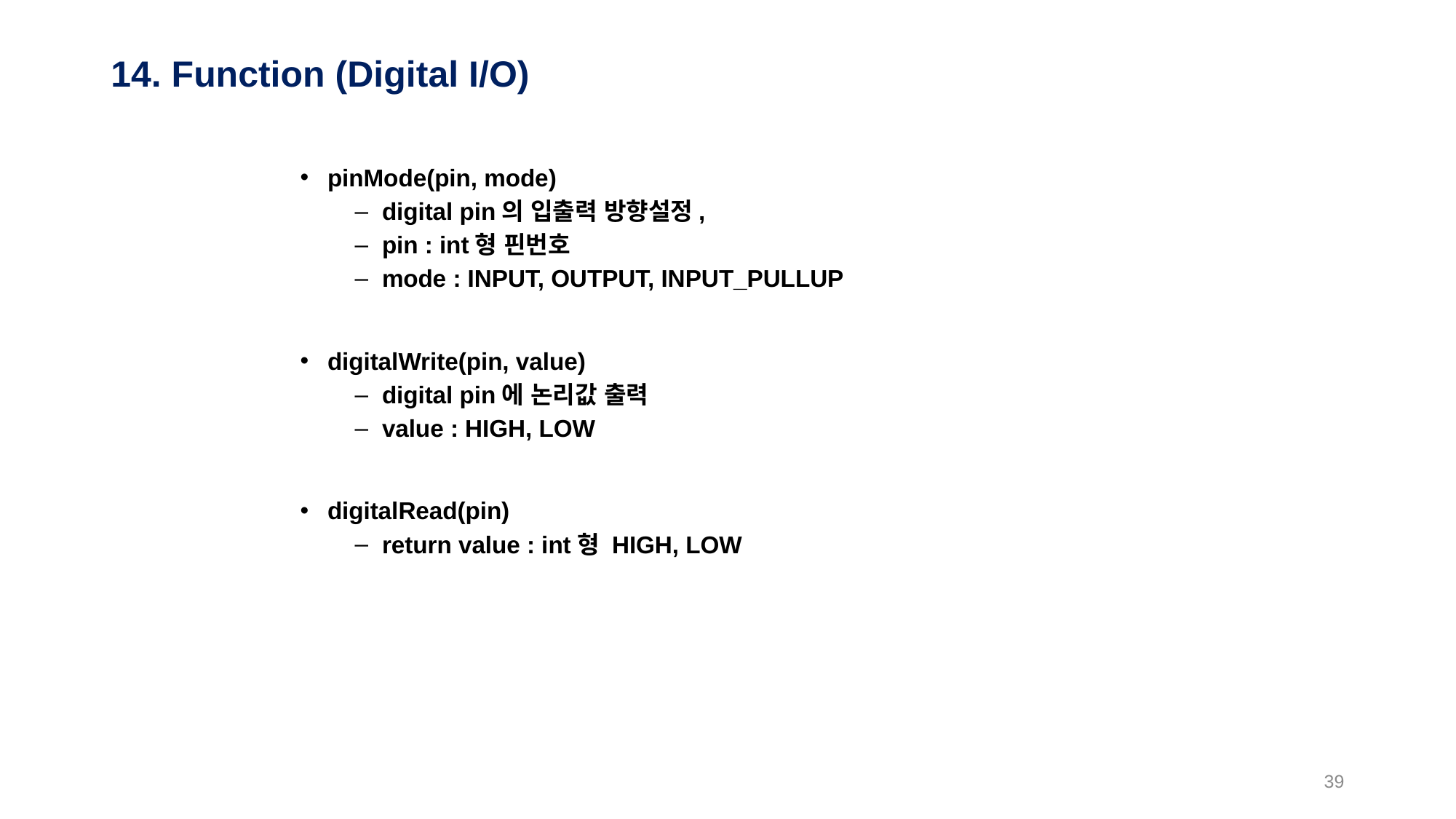

# 14. Function (Digital I/O)
pinMode(pin, mode)
digital pin의 입출력 방향설정,
pin : int형 핀번호
mode : INPUT, OUTPUT, INPUT_PULLUP

digitalWrite(pin, value)
digital pin에 논리값 출력
value : HIGH, LOW

digitalRead(pin)
return value : int형 HIGH, LOW

39